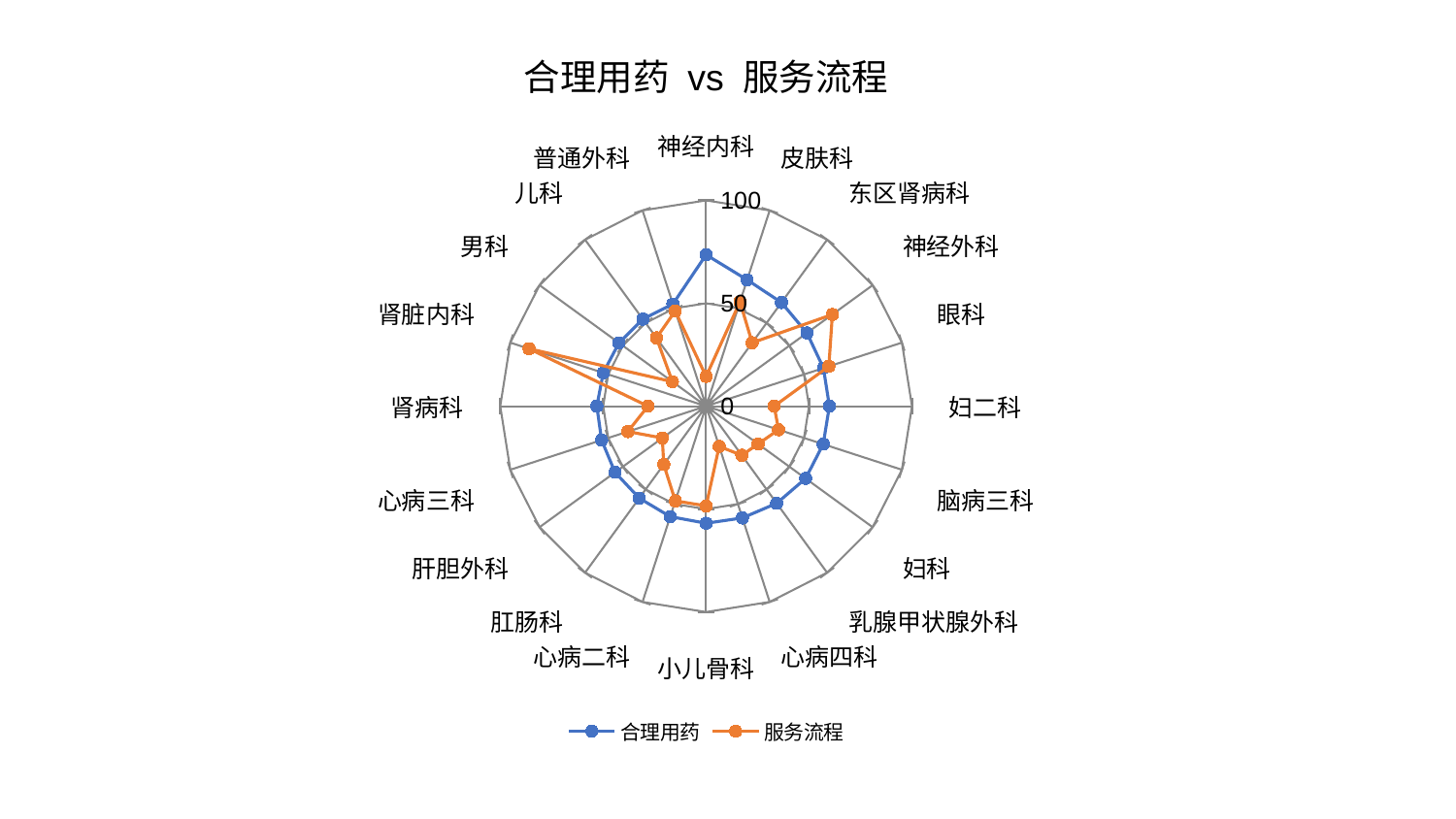

### Chart: 合理用药 vs 服务流程

| Category | 合理用药 | 服务流程 |
|---|---|---|
| 神经内科 | 73.57864192658975 | 14.474728473014325 |
| 皮肤科 | 64.55610207015047 | 53.31765325047957 |
| 东区肾病科 | 62.27651371623764 | 38.12399656772533 |
| 神经外科 | 60.54862018028877 | 75.82642183921786 |
| 眼科 | 59.92844856603648 | 62.6849975059898 |
| 妇二科 | 59.904925472367516 | 33.04728212778371 |
| 脑病三科 | 59.80450789824049 | 37.03877025862594 |
| 妇科 | 59.74755011932353 | 31.228135609095606 |
| 乳腺甲状腺外科 | 58.33867618728992 | 29.52023678276774 |
| 心病四科 | 57.093761165443 | 20.560163132721822 |
| 小儿骨科 | 56.890563495950666 | 48.46466326328871 |
| 心病二科 | 56.42074324970156 | 48.380544122182854 |
| 肛肠科 | 55.251037945153016 | 35.00969671617818 |
| 肝胆外科 | 54.693617830036345 | 26.296566654602863 |
| 心病三科 | 53.37637125869675 | 39.99091958627296 |
| 肾病科 | 53.086795849164304 | 28.248527494558505 |
| 肾脏内科 | 52.53080065001345 | 90.42820881183667 |
| 男科 | 52.33806059453395 | 20.22749382808087 |
| 儿科 | 52.281983429252335 | 41.0495517658185 |
| 普通外科 | 52.206065652857404 | 48.606614922765644 |
54